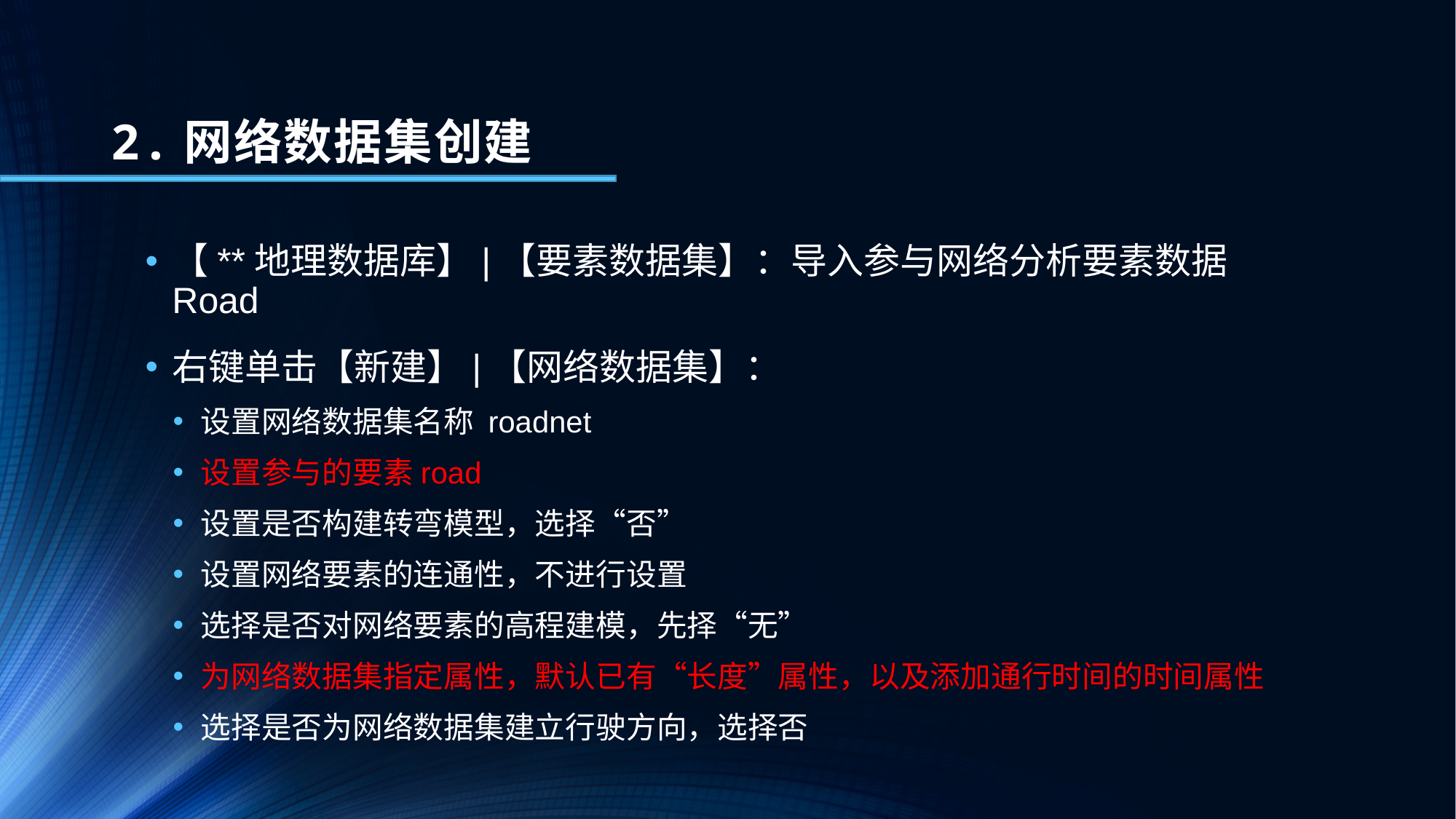

# 2.网络数据集创建
【**地理数据库】|【要素数据集】：导入参与网络分析要素数据Road
右键单击【新建】|【网络数据集】：
设置网络数据集名称 roadnet
设置参与的要素road
设置是否构建转弯模型，选择“否”
设置网络要素的连通性，不进行设置
选择是否对网络要素的高程建模，先择“无”
为网络数据集指定属性，默认已有“长度”属性，以及添加通行时间的时间属性
选择是否为网络数据集建立行驶方向，选择否